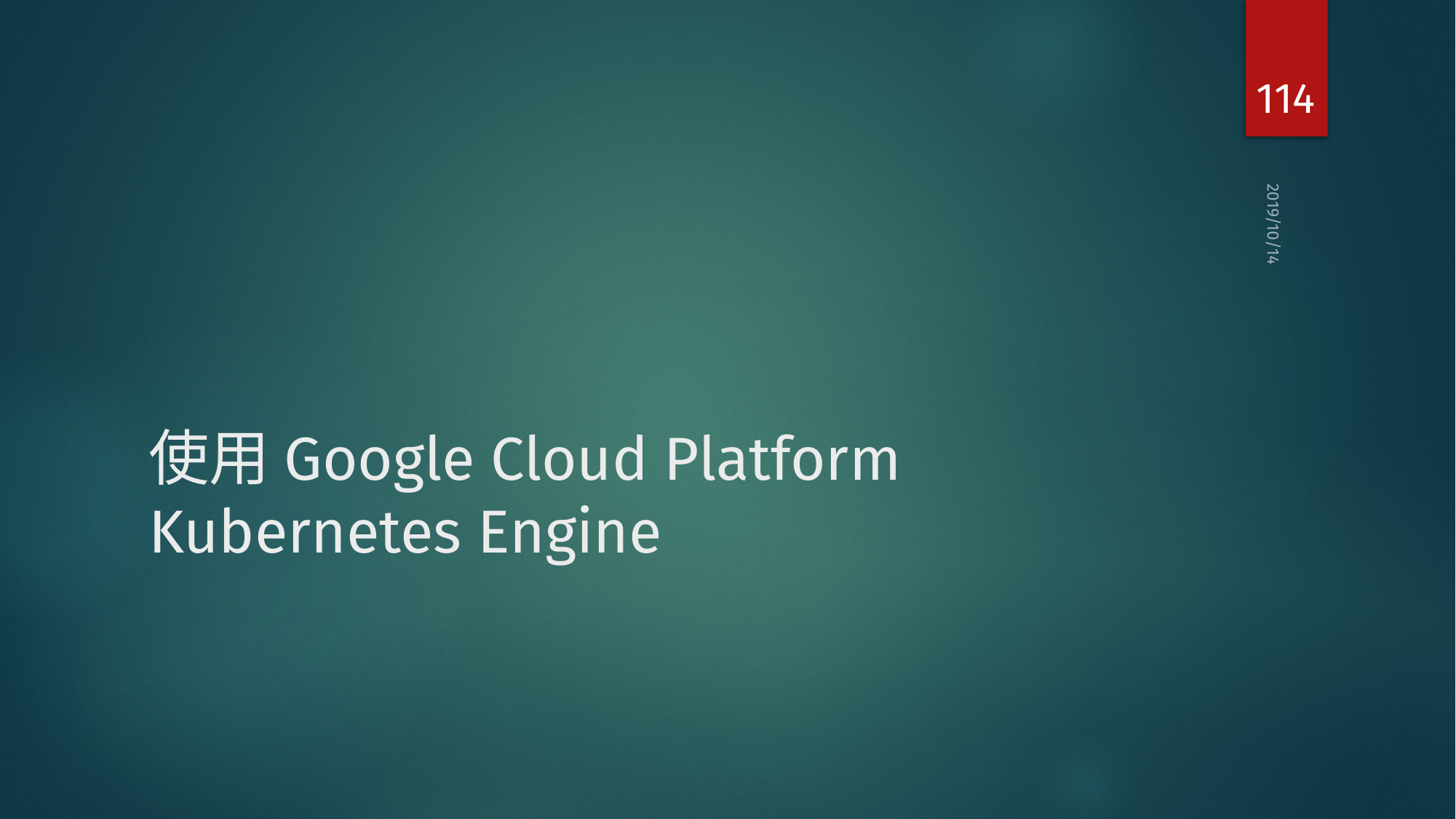

114
2019/10/14
# 使用Google Cloud Platform Kubernetes Engine